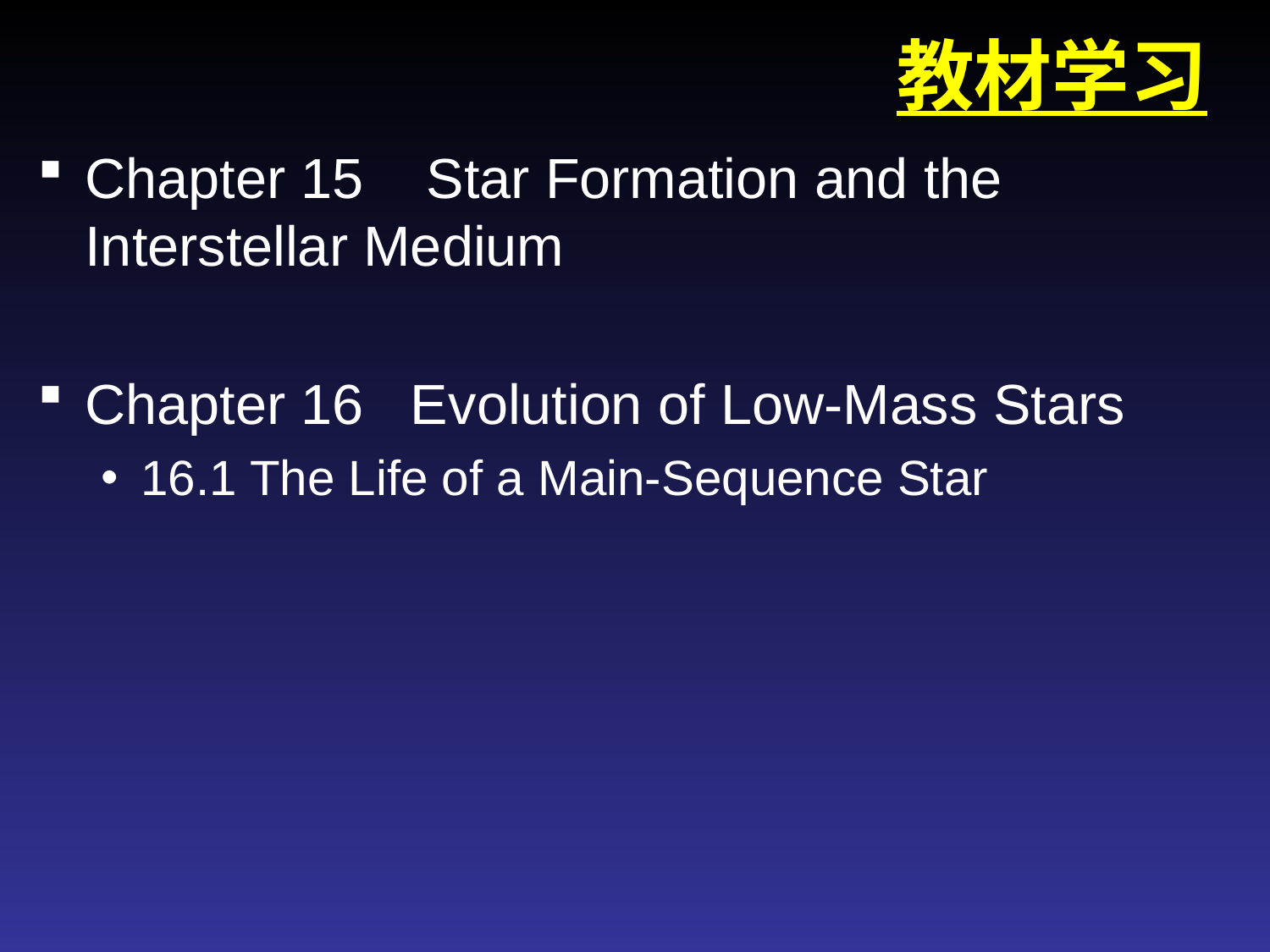

教材学习
Chapter 15    Star Formation and the Interstellar Medium

Chapter 16   Evolution of Low-Mass Stars
16.1 The Life of a Main-Sequence Star